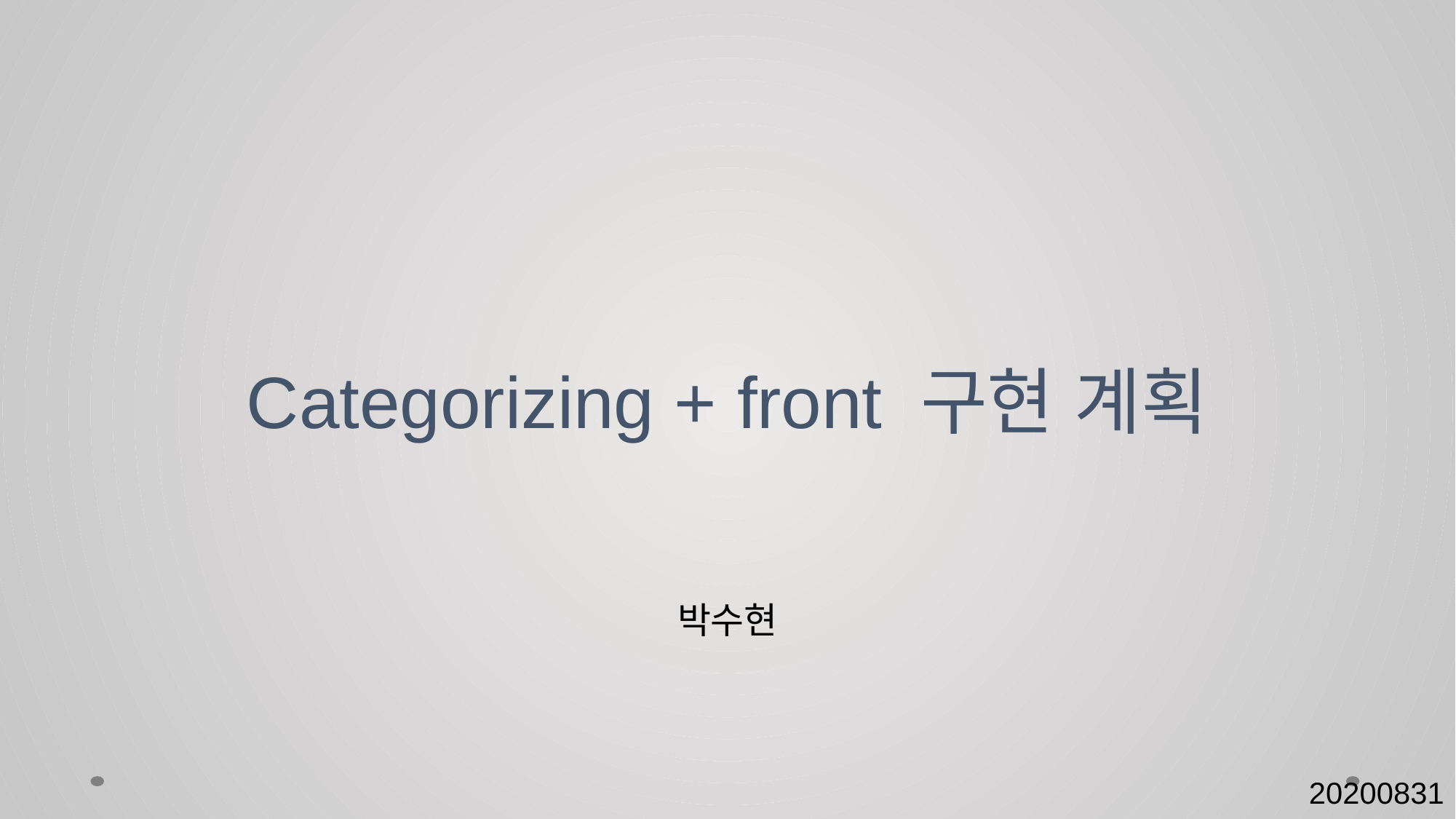

# Categorizing + front 구현 계획
박수현

20200831